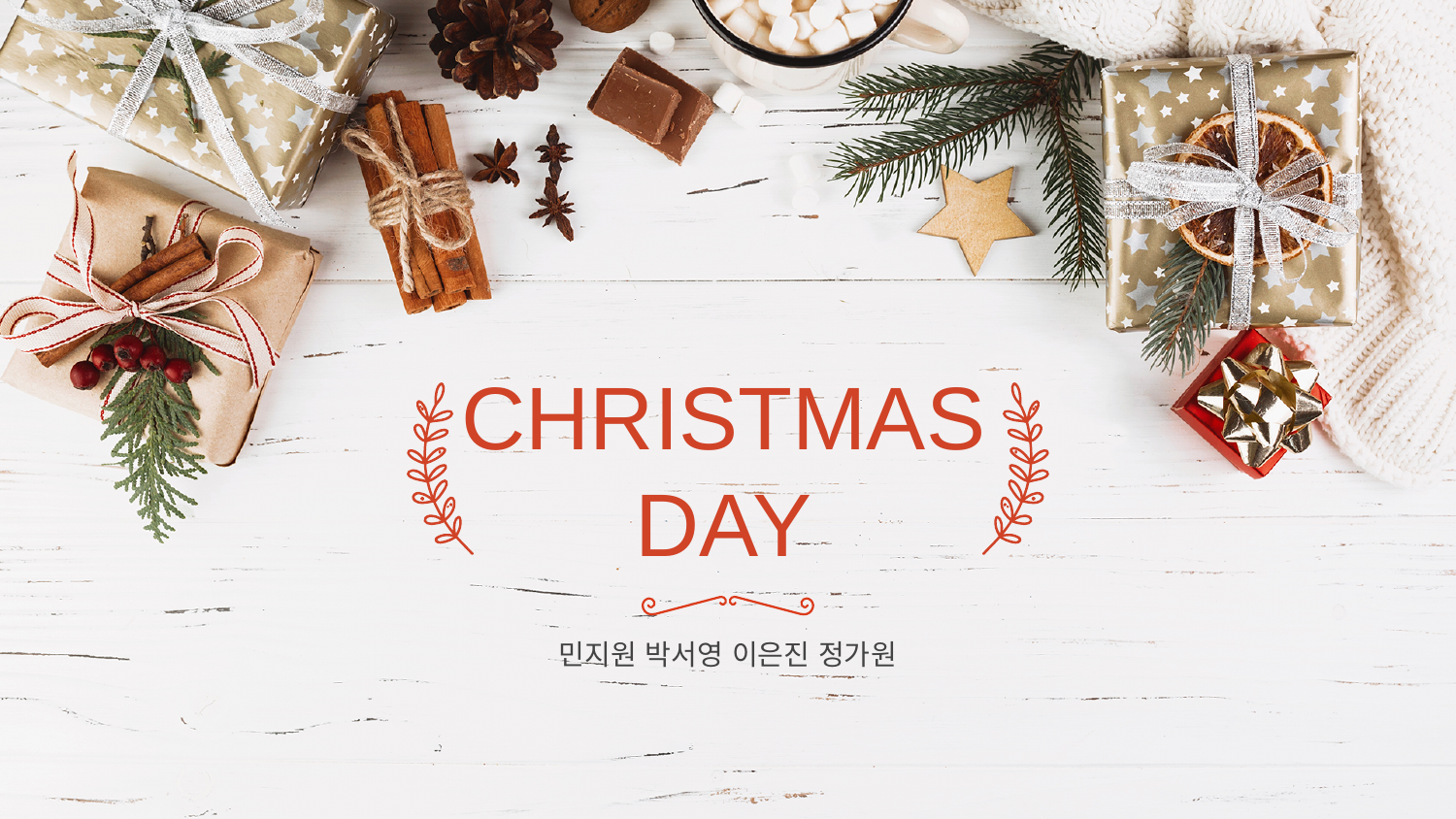

# CHRISTMAS DAY

민지원 박서영 이은진 정가원